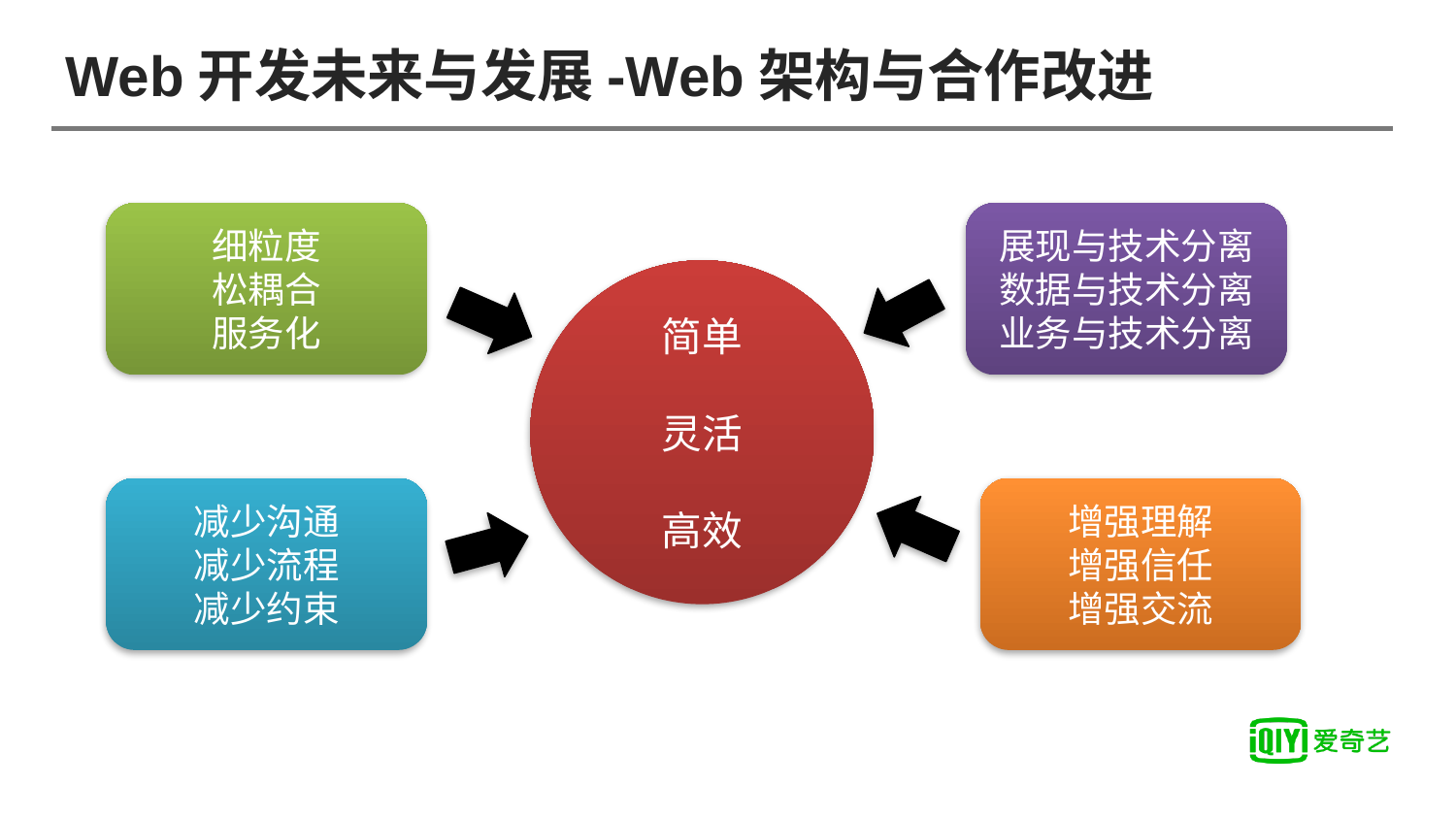

# Web开发未来与发展-Web架构与合作改进
细粒度
松耦合
服务化
展现与技术分离
数据与技术分离
业务与技术分离
简单

灵活

高效

减少沟通
减少流程
减少约束
增强理解
增强信任
增强交流